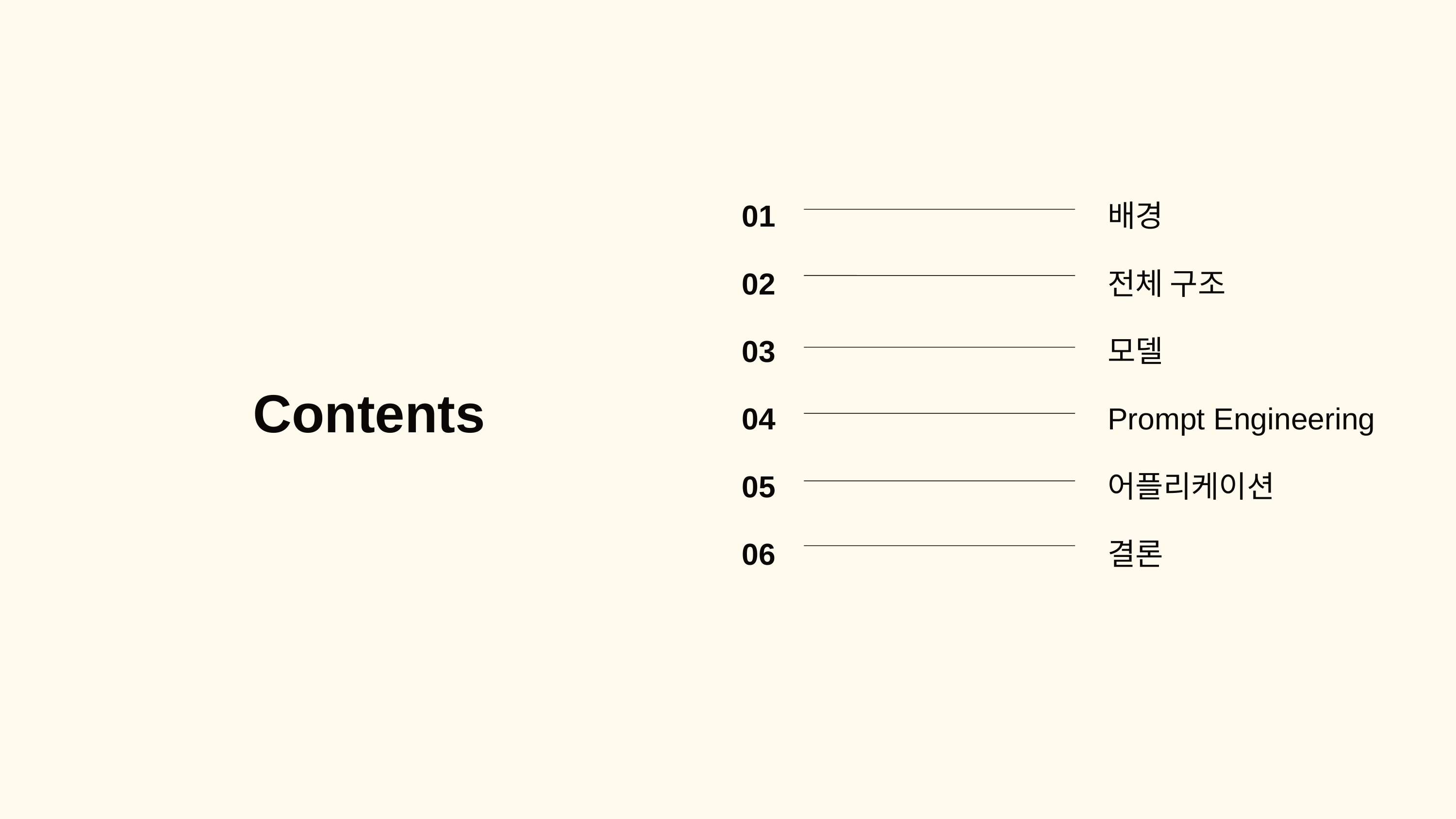

01
02
03
04
05
06
배경
전체 구조
모델
Prompt Engineering
어플리케이션
결론

Contents